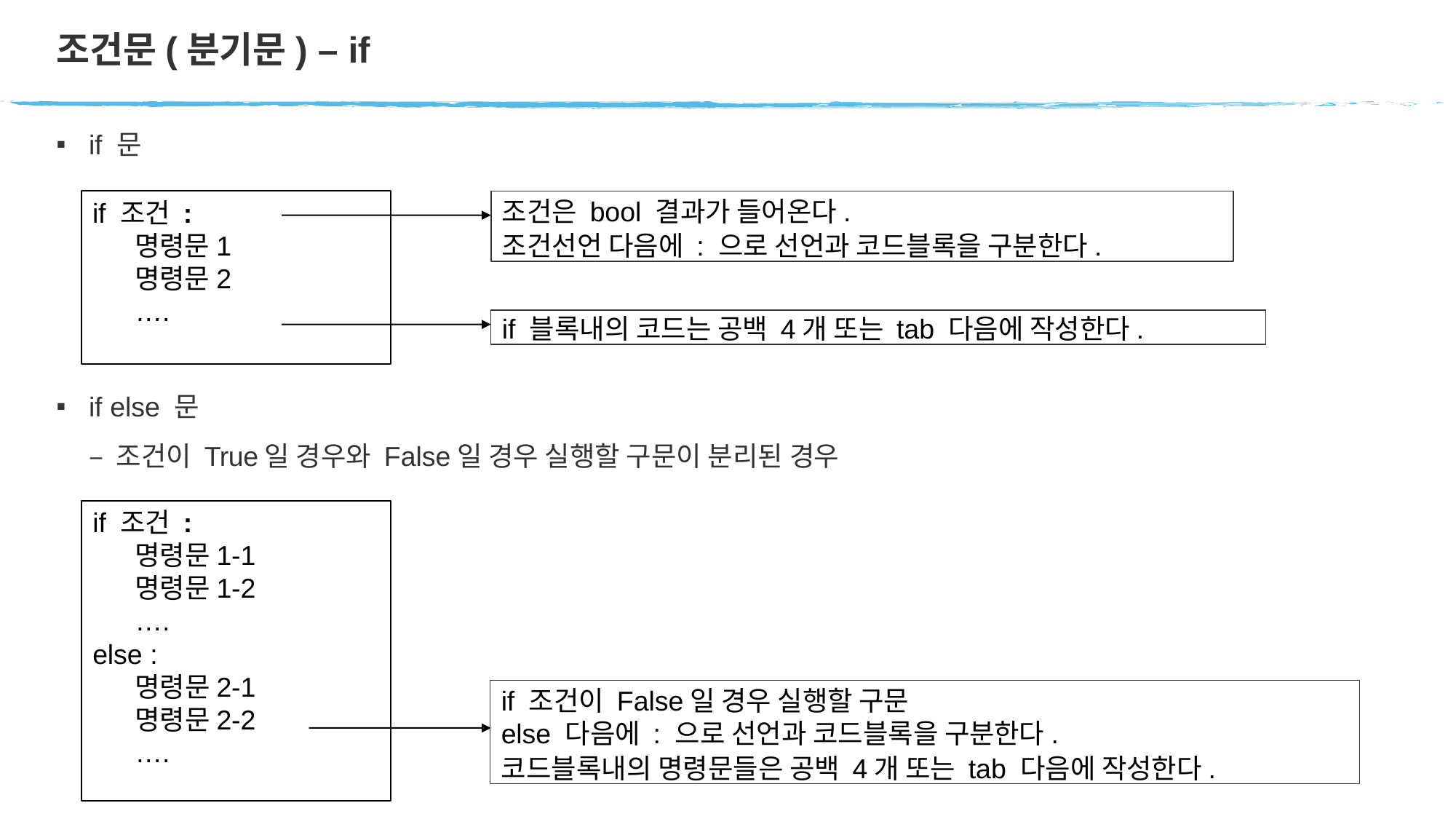

# 조건문(분기문) – if
if 문

조건은 bool 결과가 들어온다.
조건선언 다음에 : 으로 선언과 코드블록을 구분한다.
if 조건 :
명령문1 명령문2
….

if 블록내의 코드는 공백 4개 또는 tab 다음에 작성한다.
if else 문
– 조건이 True일 경우와 False일 경우 실행할 구문이 분리된 경우

if 조건 :
명령문1-1 명령문1-2
….
else :
명령문2-1 명령문2-2
….
if 조건이 False일 경우 실행할 구문
else 다음에 : 으로 선언과 코드블록을 구분한다.
코드블록내의 명령문들은 공백 4개 또는 tab 다음에 작성한다.